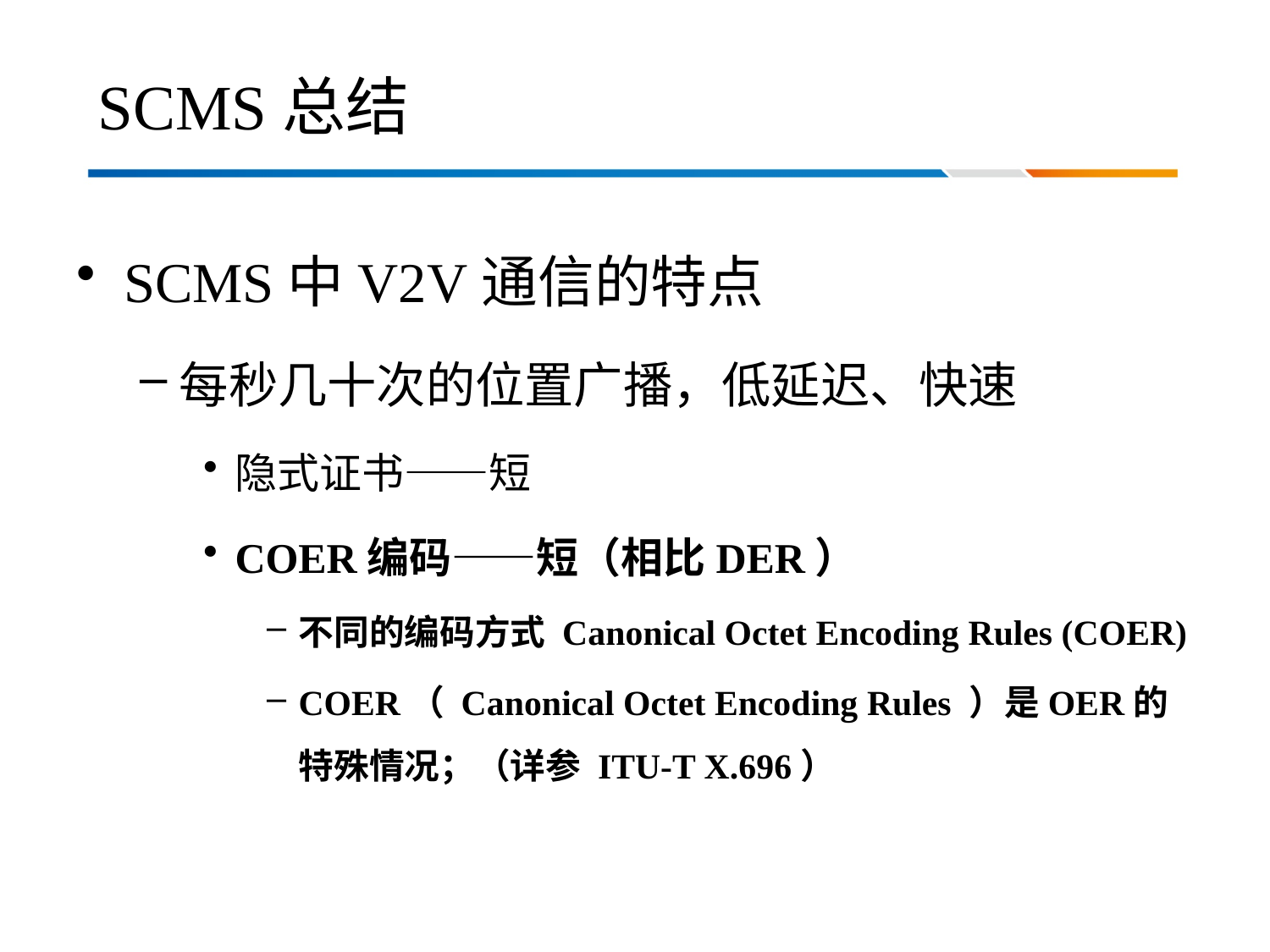

# SCMS总结
SCMS中V2V通信的特点
每秒几十次的位置广播，低延迟、快速
隐式证书——短
COER编码——短（相比DER）
不同的编码方式 Canonical Octet Encoding Rules (COER)
COER（ Canonical Octet Encoding Rules ）是OER的特殊情况；（详参 ITU-T X.696）